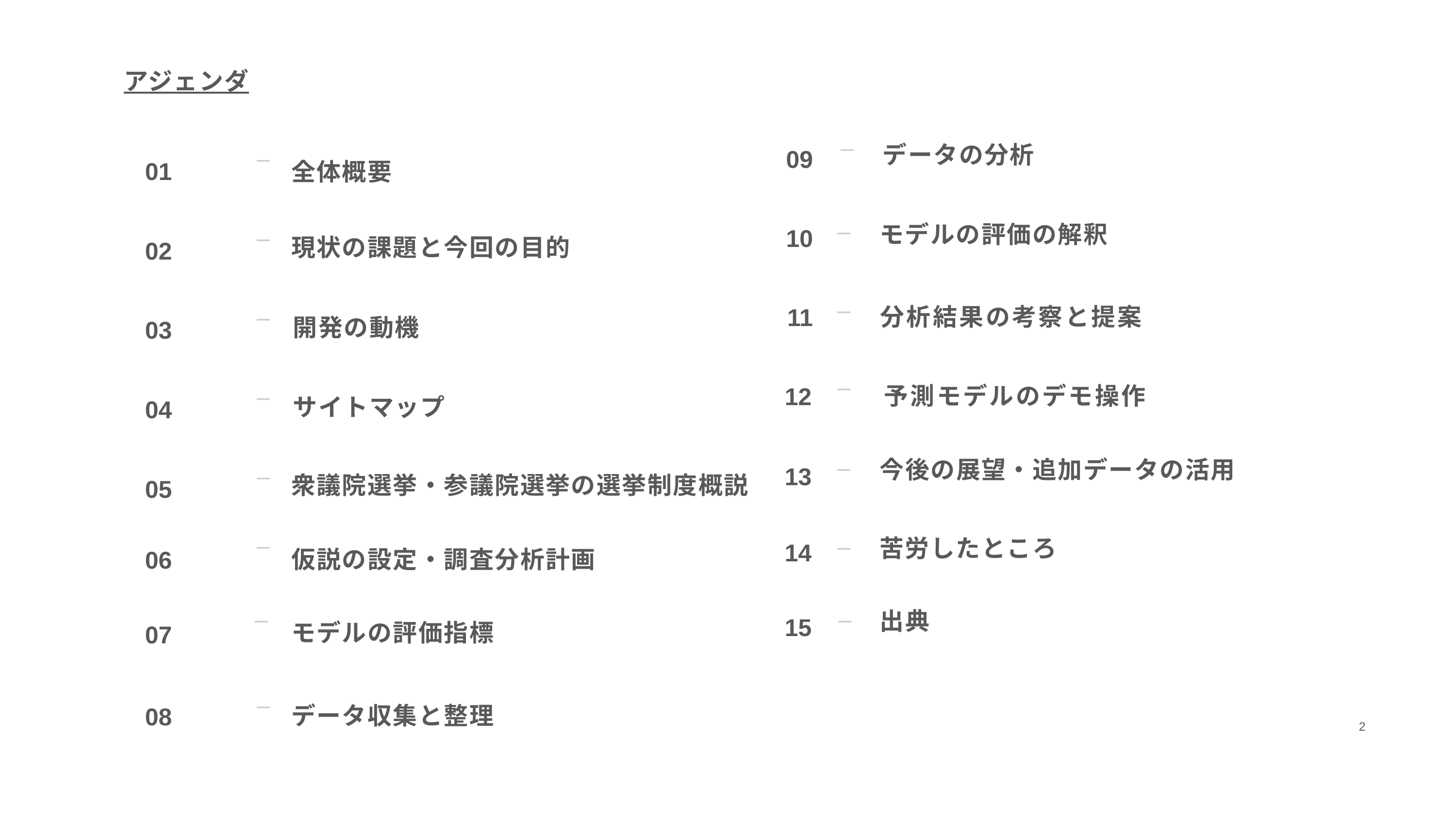

アジェンダ
09
データの分析
01
全体概要

10
モデルの評価の解釈
現状の課題と今回の目的
02

分析結果の考察と提案
11
開発の動機
03

予測モデルのデモ操作
12
サイトマップ
04

今後の展望・追加データの活用
13
衆議院選挙・参議院選挙の選挙制度概説
05

14
苦労したところ
仮説の設定・調査分析計画
06

出典
15
モデルの評価指標
07

データ収集と整理
08

2